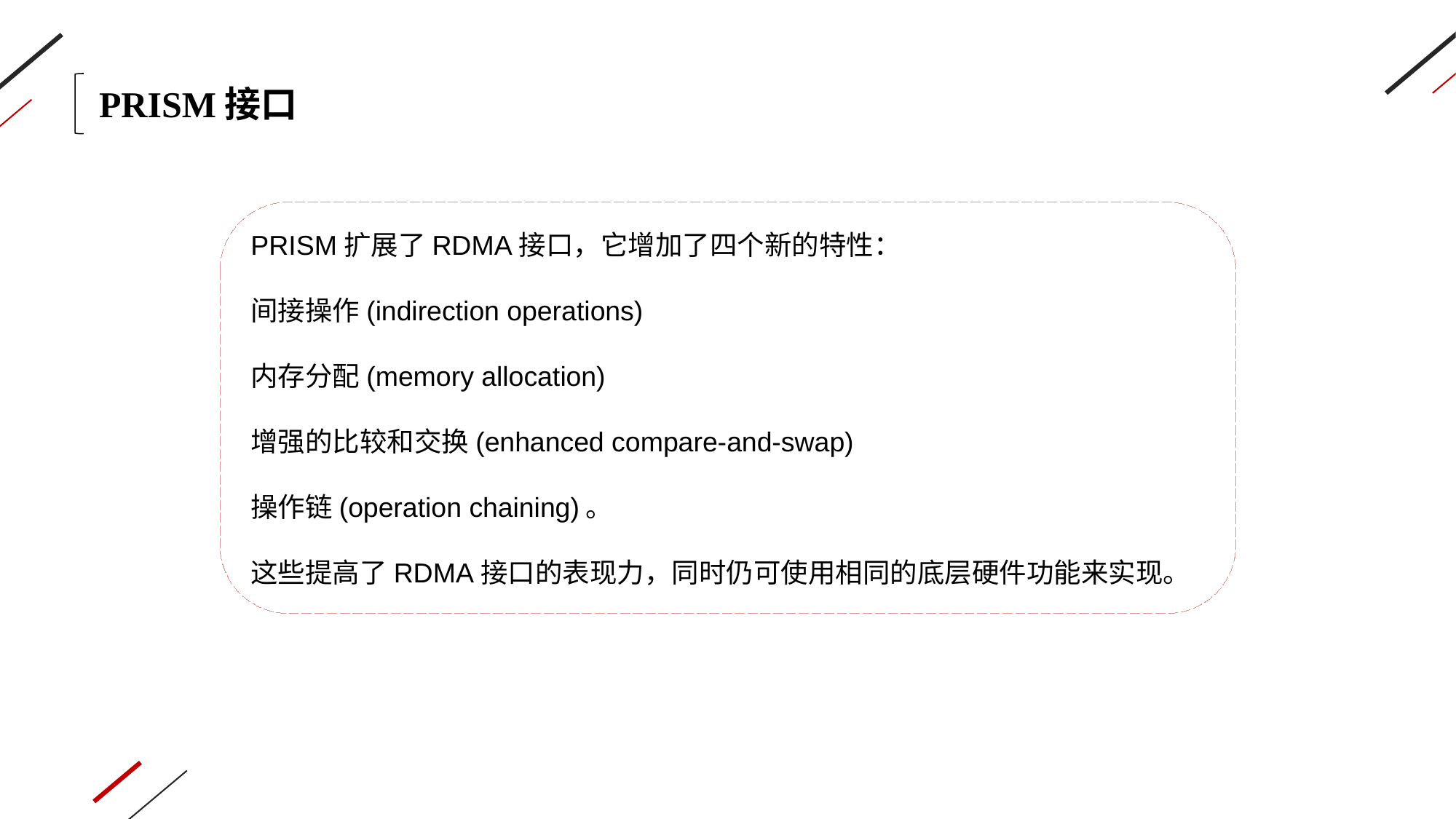

PRISM接口
PRISM扩展了RDMA接口，它增加了四个新的特性：

间接操作(indirection operations)

内存分配(memory allocation)

增强的比较和交换(enhanced compare-and-swap)

操作链(operation chaining)。

这些提高了RDMA接口的表现力，同时仍可使用相同的底层硬件功能来实现。